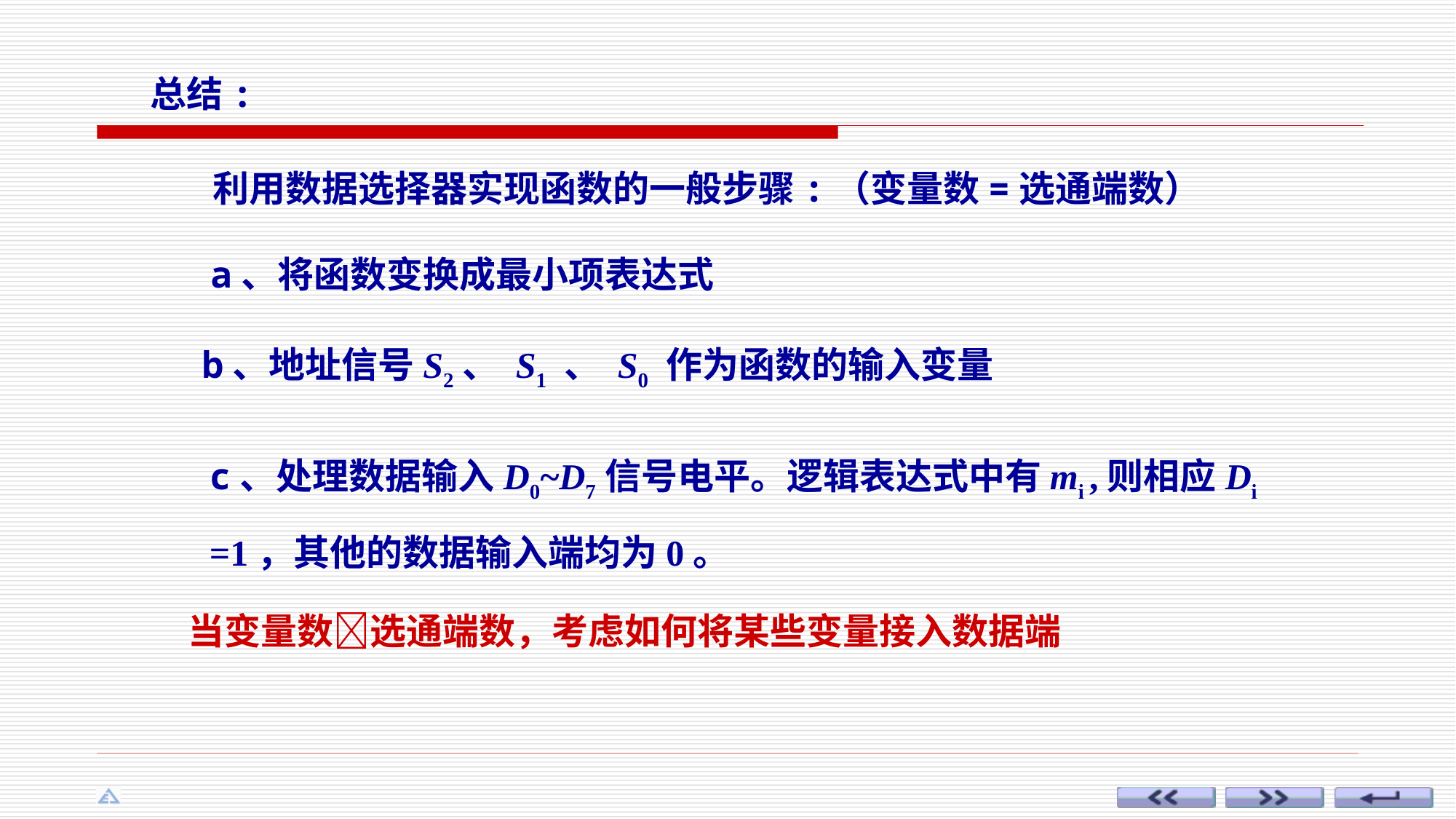

总结:
利用数据选择器实现函数的一般步骤:（变量数=选通端数）
a、将函数变换成最小项表达式
b、地址信号S2、 S1 、 S0 作为函数的输入变量
c、处理数据输入D0~D7信号电平。逻辑表达式中有mi ,则相应Di =1，其他的数据输入端均为0。
当变量数>选通端数，考虑如何将某些变量接入数据端